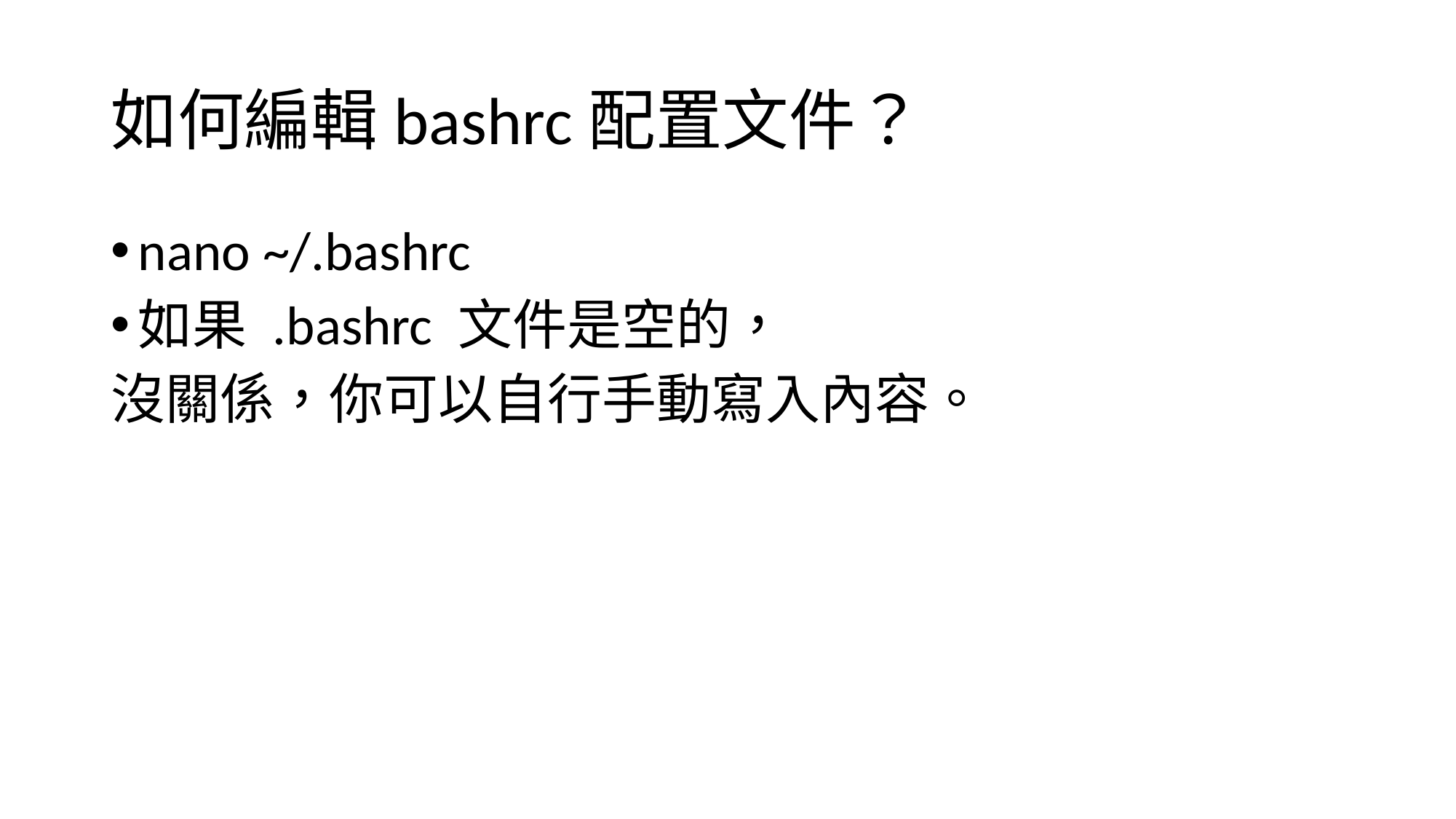

# 如何編輯bashrc配置文件？
nano ~/.bashrc
如果 .bashrc 文件是空的，
沒關係，你可以自行手動寫入內容。